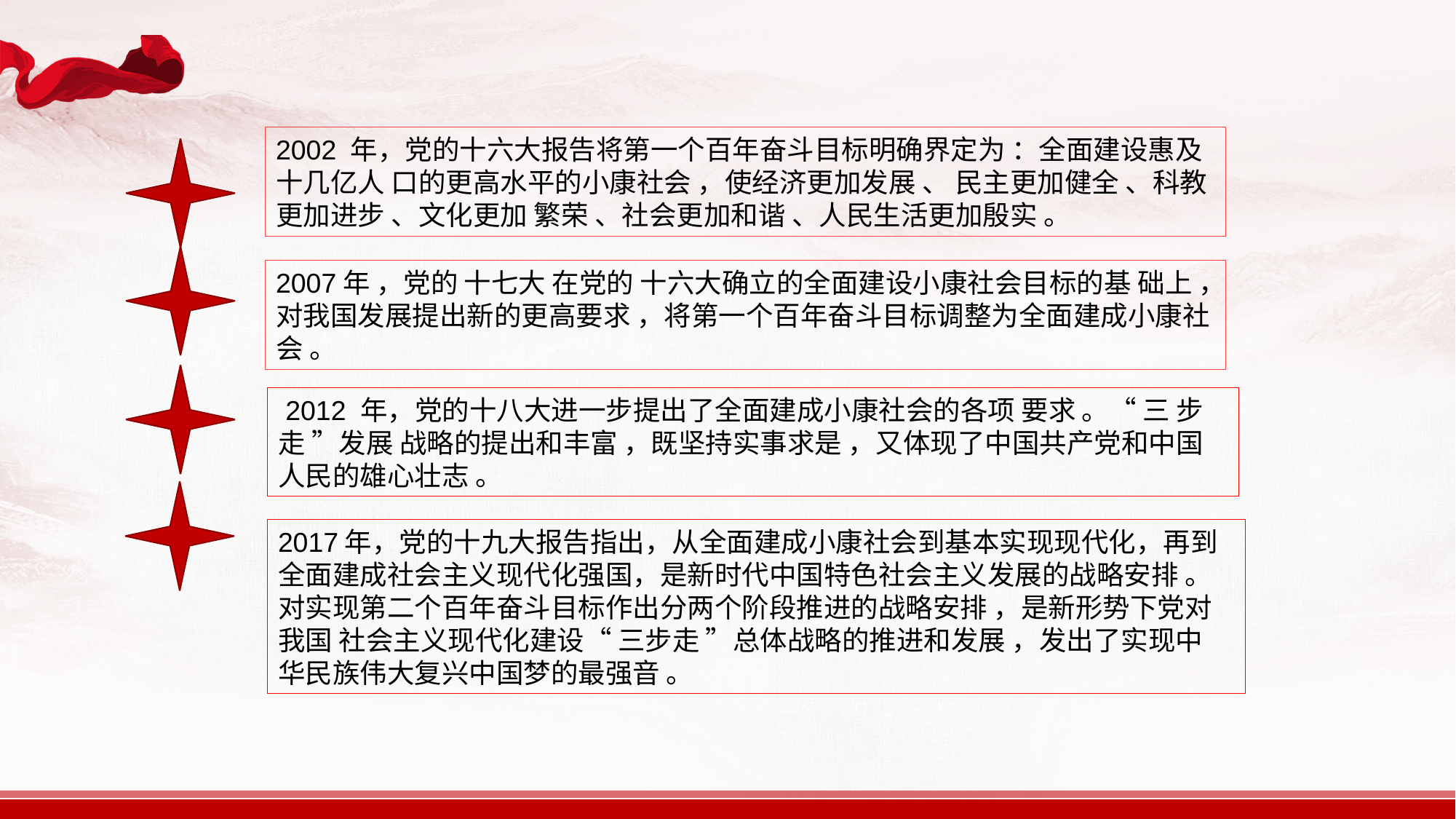

2002 年，党的十六大报告将第一个百年奋斗目标明确界定为 ：全面建设惠及十几亿人 口的更高水平的小康社会 ，使经济更加发展 、 民主更加健全 、科教更加进步 、文化更加 繁荣 、社会更加和谐 、人民生活更加殷实 。

2007年 ，党的 十七大 在党的 十六大确立的全面建设小康社会目标的基 础上 ，对我国发展提出新的更高要求 ，将第一个百年奋斗目标调整为全面建成小康社会 。

 2012 年，党的十八大进一步提出了全面建成小康社会的各项 要求 。“ 三 步走 ”发展 战略的提出和丰富 ，既坚持实事求是 ，又体现了中国共产党和中国人民的雄心壮志 。

2017年，党的十九大报告指出，从全面建成小康社会到基本实现现代化，再到全面建成社会主义现代化强国，是新时代中国特色社会主义发展的战略安排 。对实现第二个百年奋斗目标作出分两个阶段推进的战略安排 ，是新形势下党对我国 社会主义现代化建设“ 三步走 ”总体战略的推进和发展 ，发出了实现中 华民族伟大复兴中国梦的最强音 。